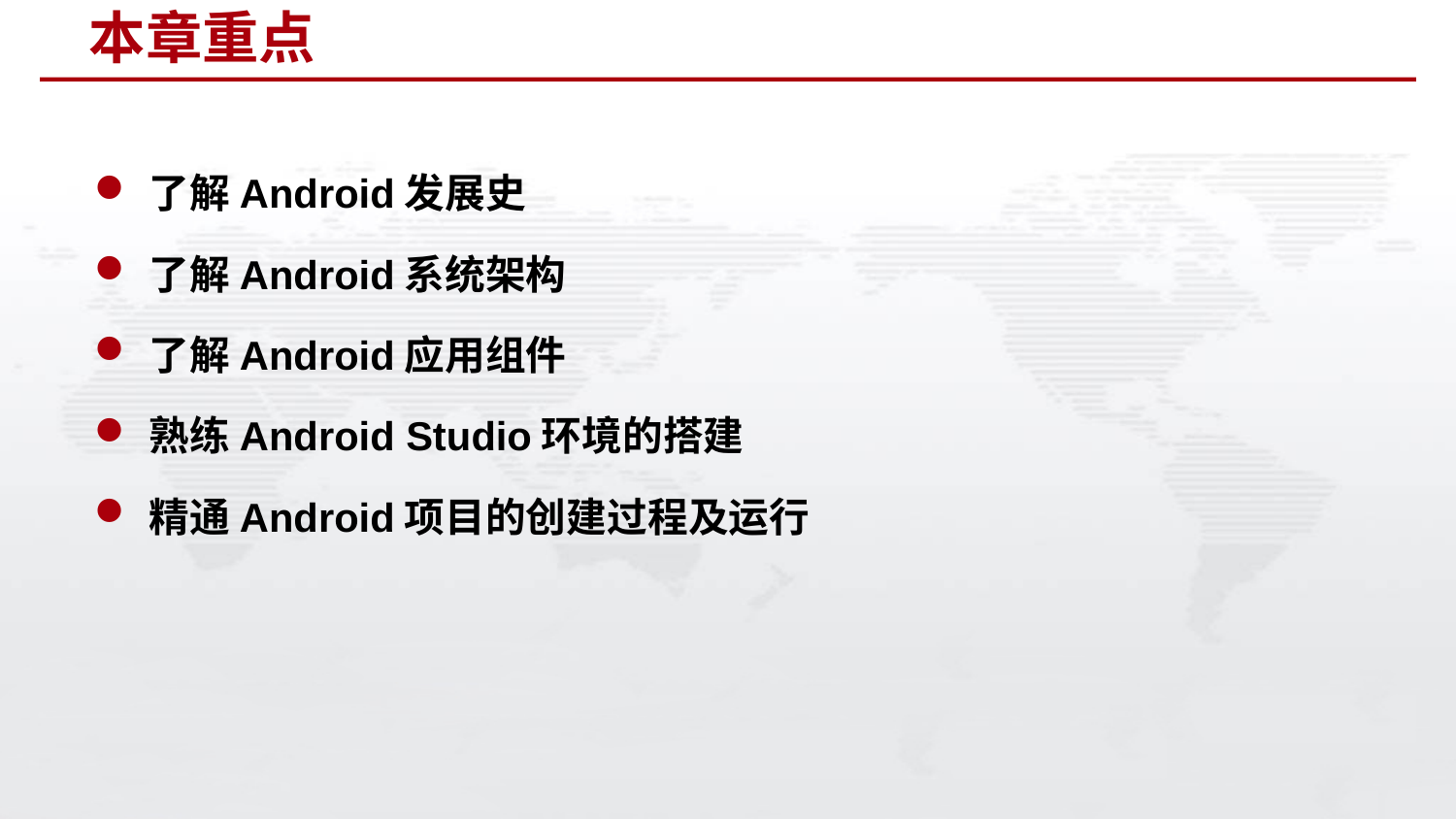

# 本章重点
了解Android发展史
了解Android系统架构
了解Android应用组件
熟练Android Studio环境的搭建
精通Android项目的创建过程及运行